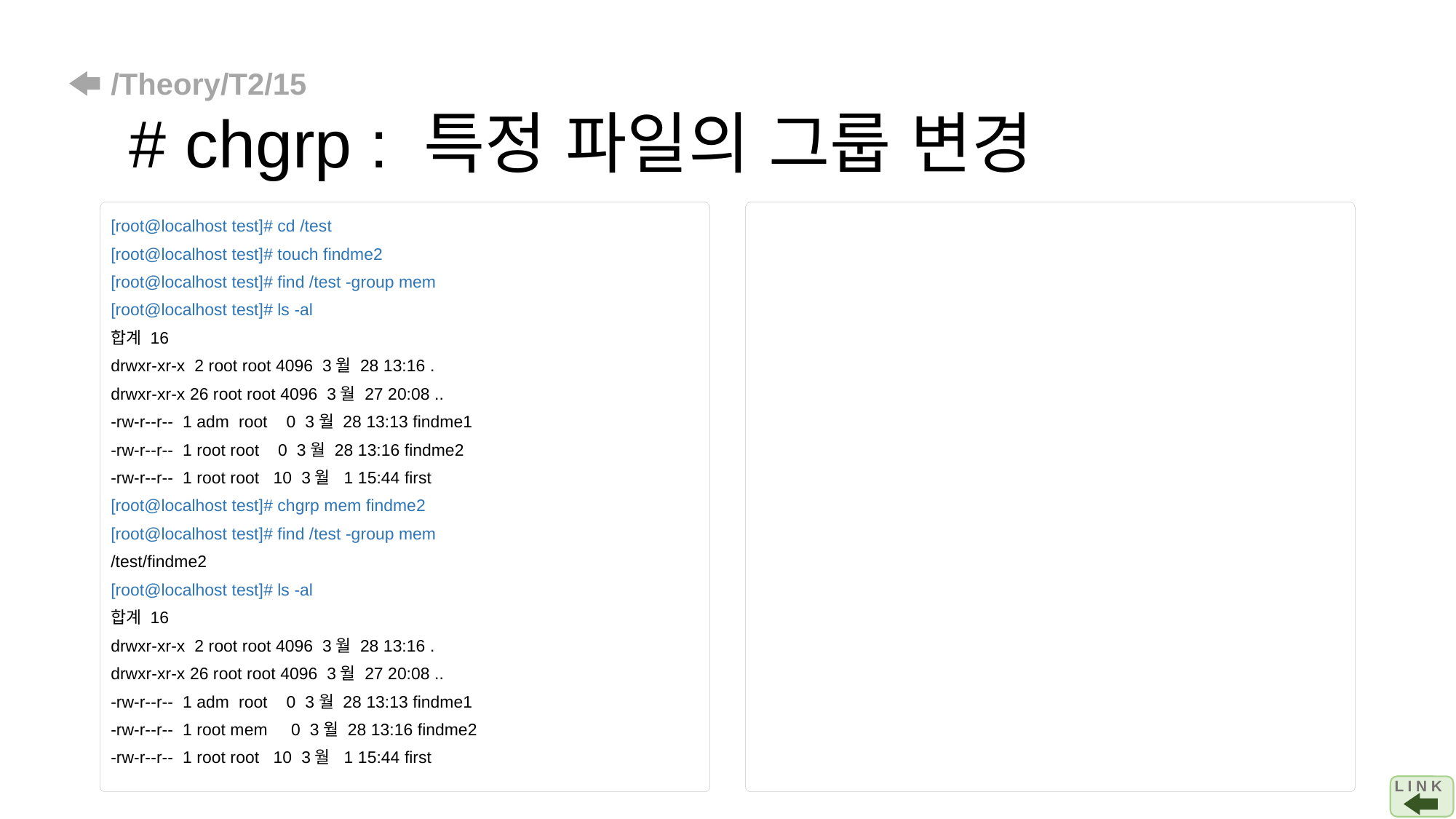

# /Theory/T2/15 # chgrp : 특정 파일의 그룹 변경

[root@localhost test]# cd /test
[root@localhost test]# touch findme2
[root@localhost test]# find /test -group mem
[root@localhost test]# ls -al
합계 16
drwxr-xr-x  2 root root 4096  3월 28 13:16 .
drwxr-xr-x 26 root root 4096  3월 27 20:08 ..
-rw-r--r--  1 adm  root    0  3월 28 13:13 findme1
-rw-r--r--  1 root root    0  3월 28 13:16 findme2
-rw-r--r--  1 root root   10  3월  1 15:44 first
[root@localhost test]# chgrp mem findme2
[root@localhost test]# find /test -group mem
/test/findme2
[root@localhost test]# ls -al
합계 16
drwxr-xr-x  2 root root 4096  3월 28 13:16 .
drwxr-xr-x 26 root root 4096  3월 27 20:08 ..
-rw-r--r--  1 adm  root    0  3월 28 13:13 findme1
-rw-r--r--  1 root mem     0  3월 28 13:16 findme2
-rw-r--r--  1 root root   10  3월  1 15:44 first

L I N K